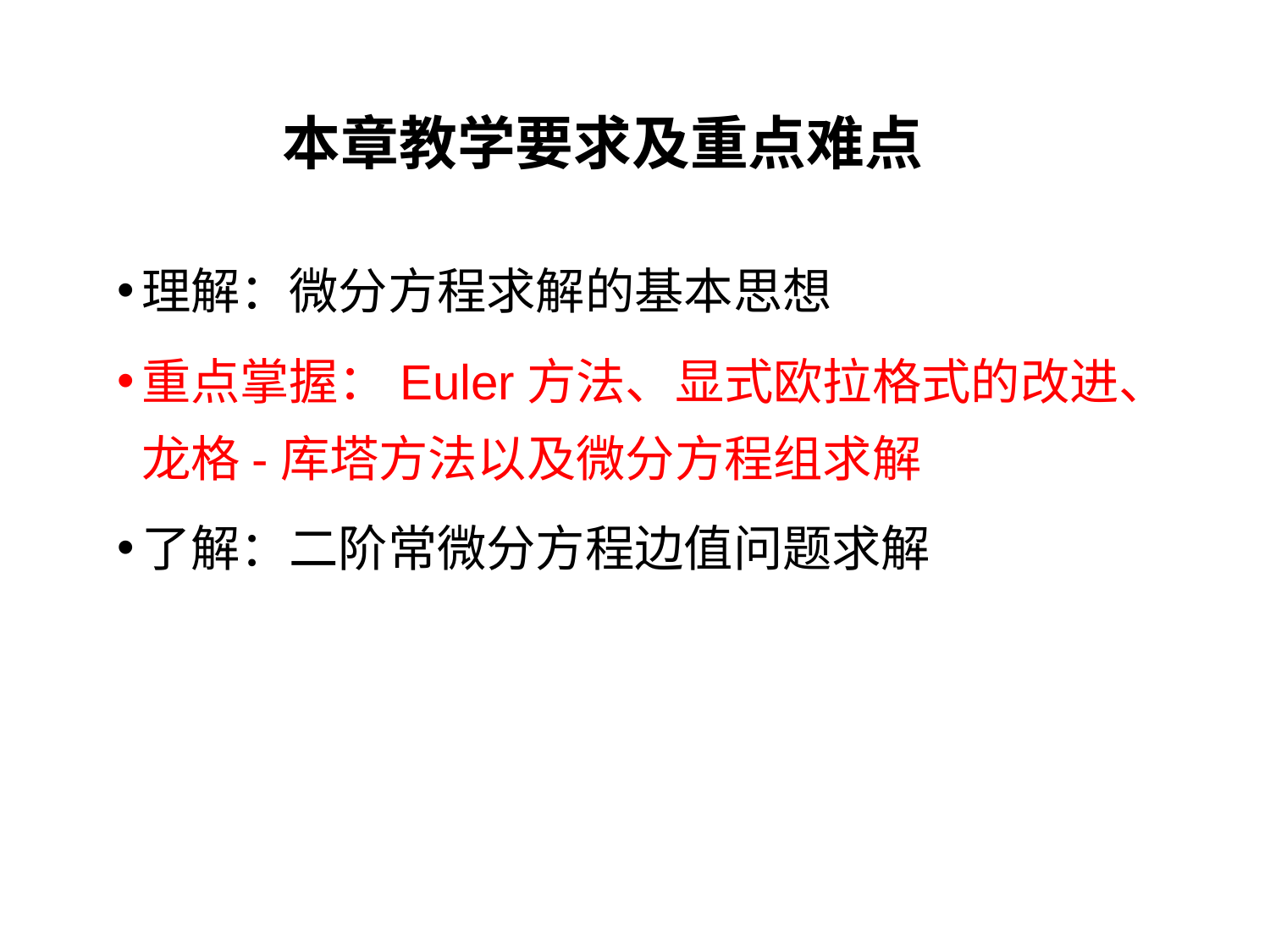

# 本章教学要求及重点难点
理解：微分方程求解的基本思想
重点掌握：Euler方法、显式欧拉格式的改进、龙格-库塔方法以及微分方程组求解
了解：二阶常微分方程边值问题求解